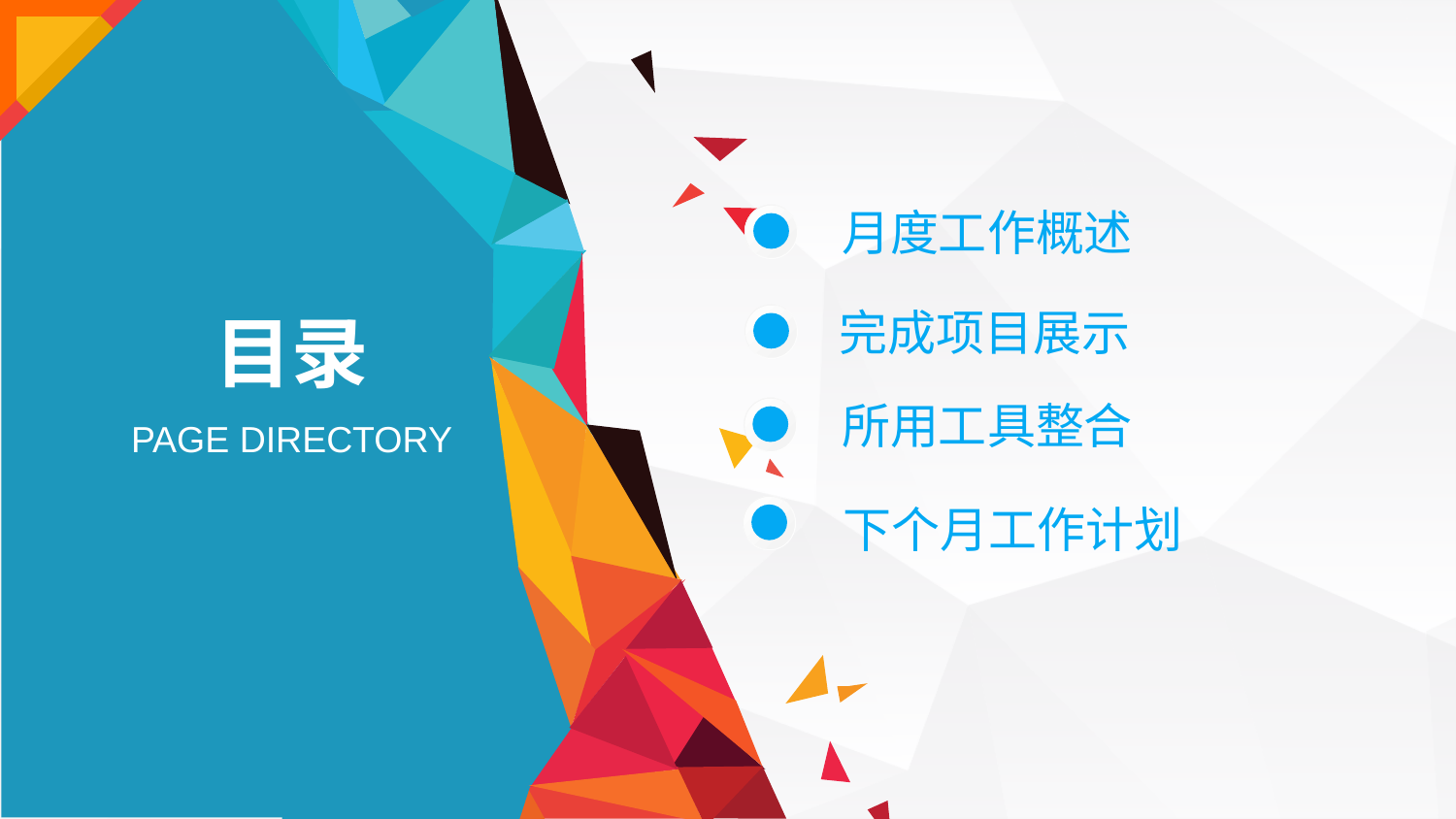

月度工作概述

完成项目展示
目录

所用工具整合

PAGE DIRECTORY

下个月工作计划